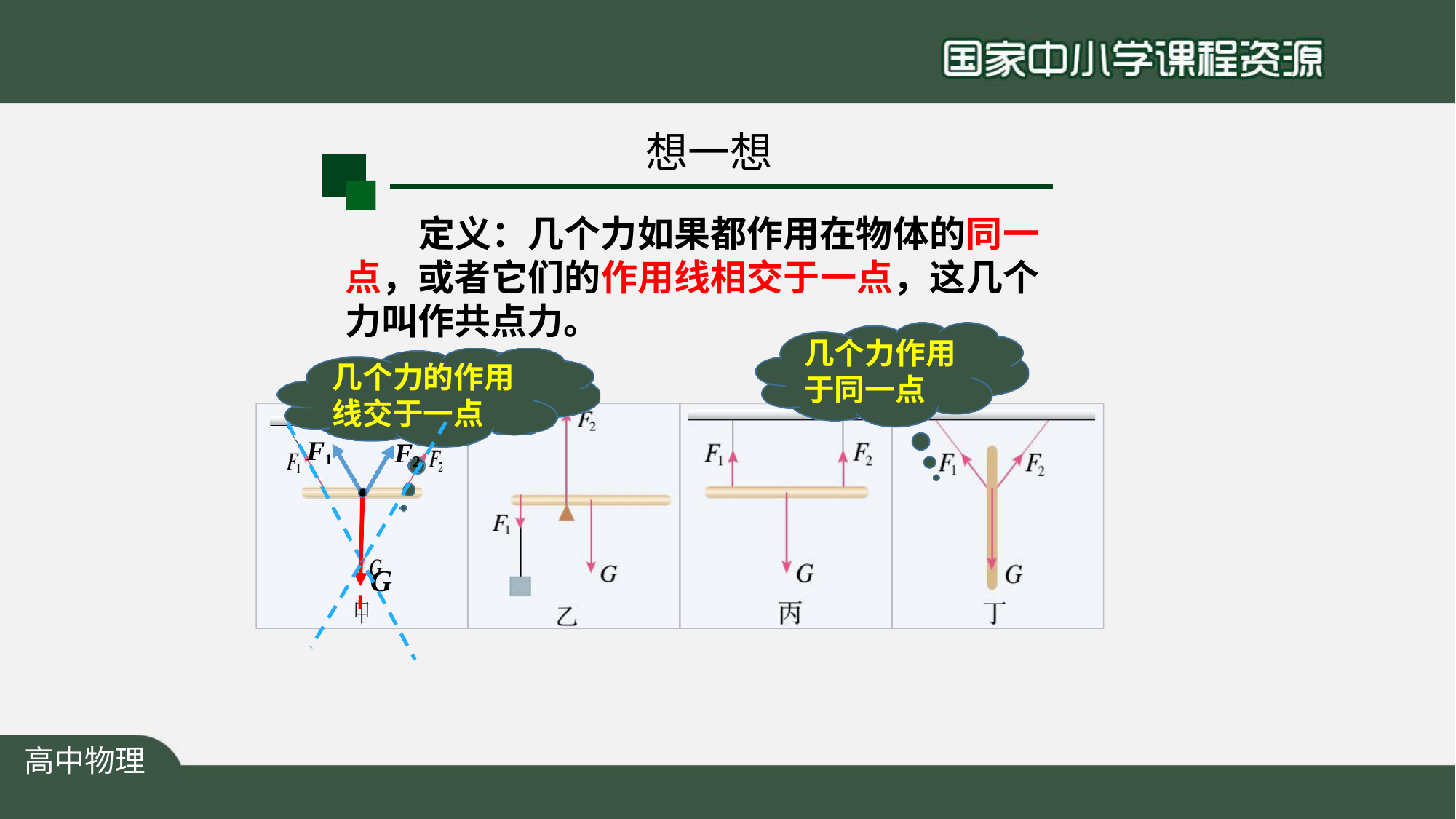

想一想

# 定义：几个力如果都作用在物体的同一 点，或者它们的作用线相交于一点，这几个 力叫作共点力。

几个力作用

几个力的作用 线交于一点
于同一点

F1
F2

G
高中物理